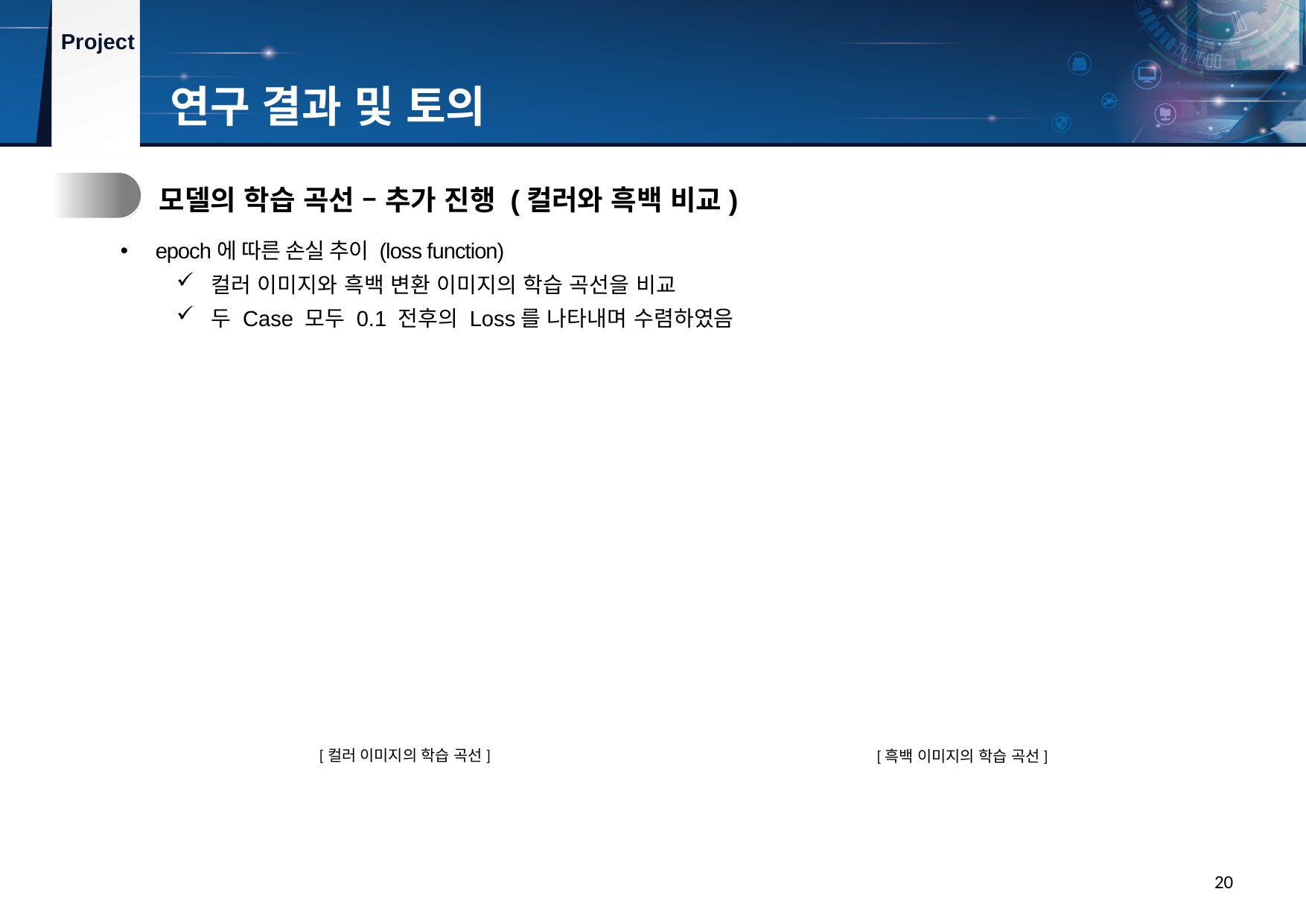

연구 결과 및 토의

1.
모델의 학습 곡선 – 추가 진행 (컬러와 흑백 비교)
epoch에 따른 손실 추이 (loss function)
컬러 이미지와 흑백 변환 이미지의 학습 곡선을 비교
두 Case 모두 0.1 전후의 Loss를 나타내며 수렴하였음
[컬러 이미지의 학습 곡선]
[흑백 이미지의 학습 곡선]
20